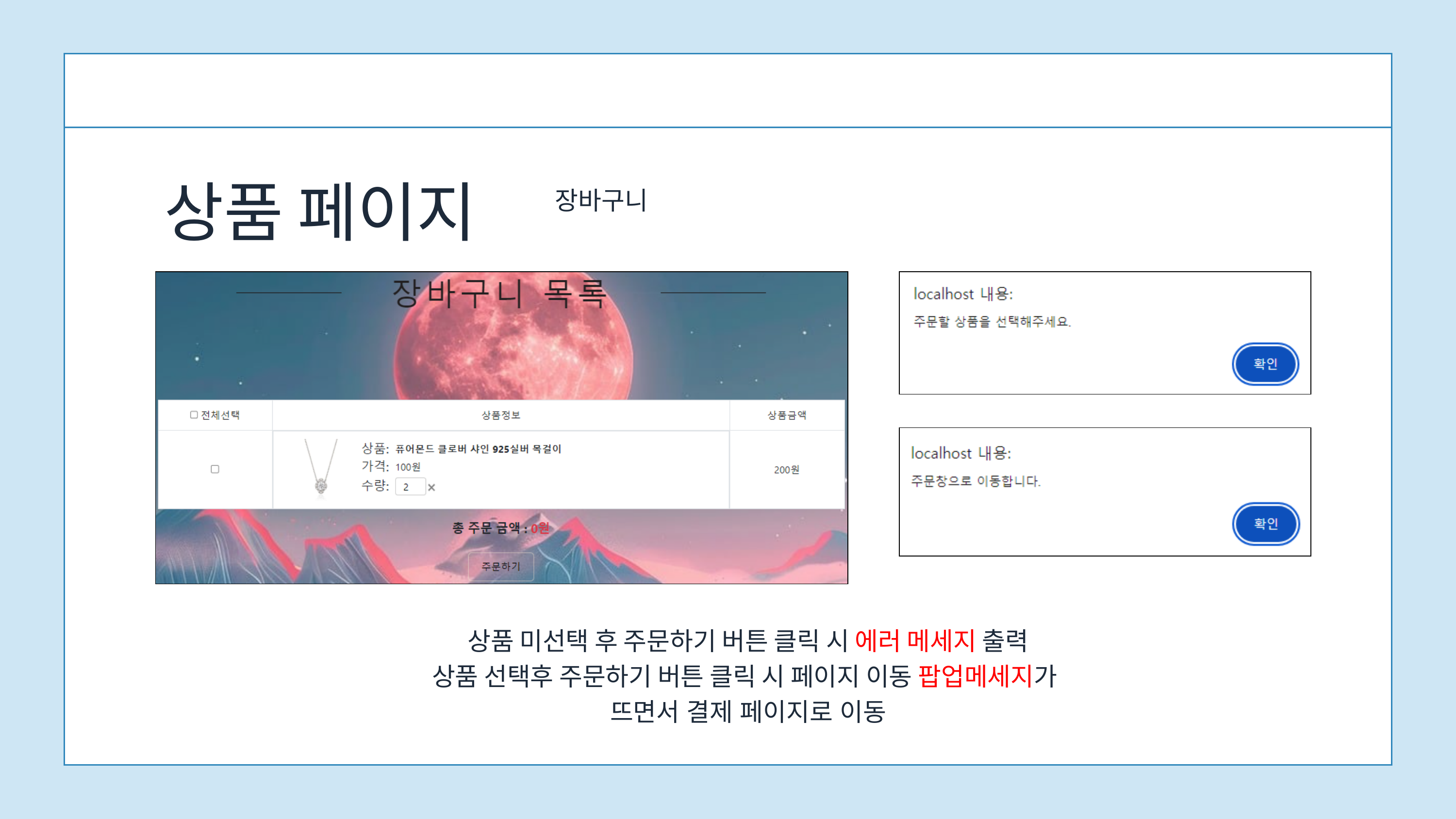

상품 페이지

장바구니

상품 미선택 후 주문하기 버튼 클릭 시 에러 메세지 출력
상품 선택후 주문하기 버튼 클릭 시 페이지 이동 팝업메세지가
뜨면서 결제 페이지로 이동